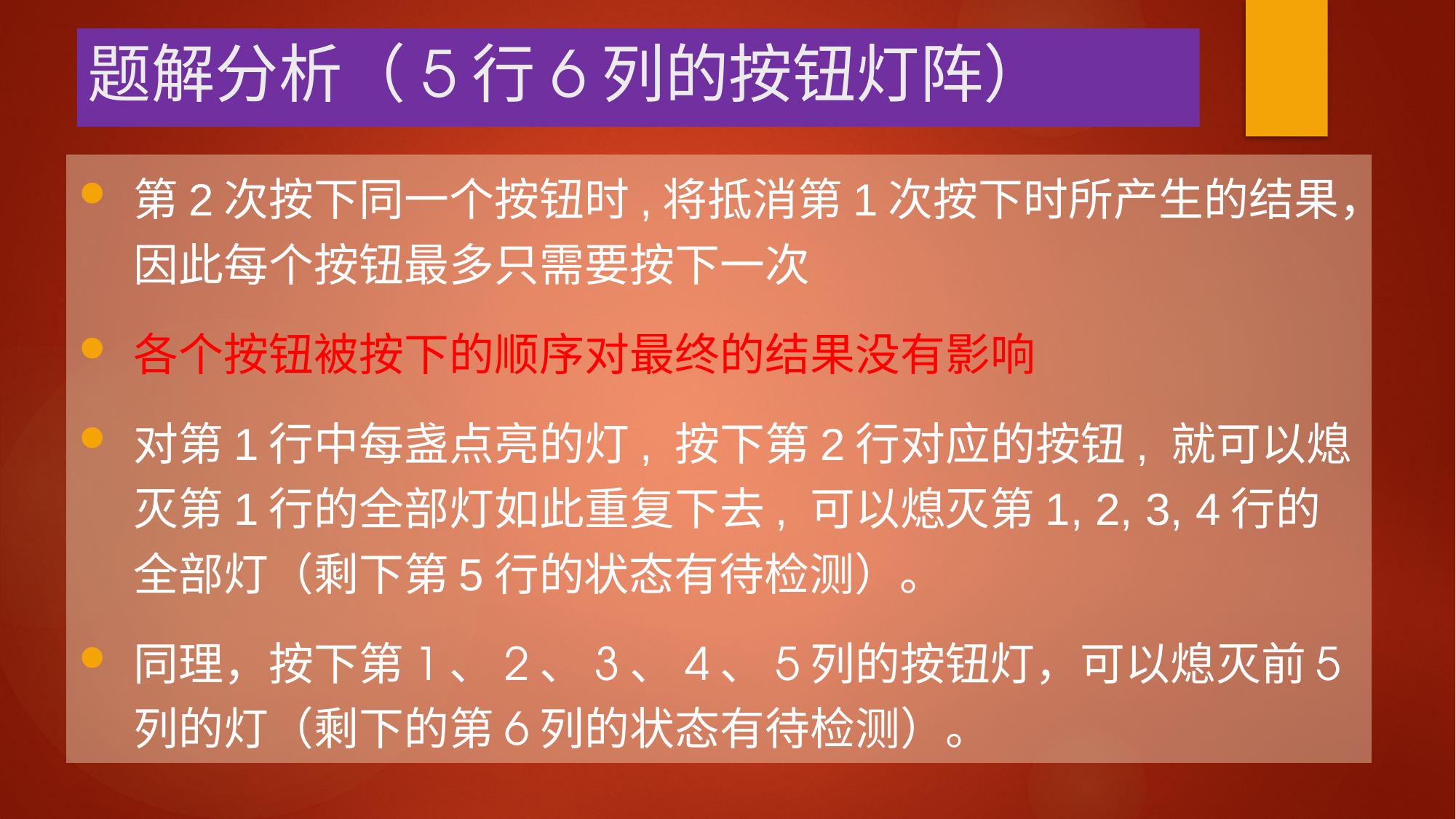

# 题解分析（5行6列的按钮灯阵）
第2次按下同一个按钮时,将抵消第1次按下时所产生的结果，因此每个按钮最多只需要按下一次
各个按钮被按下的顺序对最终的结果没有影响
对第1行中每盏点亮的灯, 按下第2行对应的按钮, 就可以熄灭第1行的全部灯如此重复下去, 可以熄灭第1, 2, 3, 4行的全部灯（剩下第5行的状态有待检测）。
同理，按下第1、2、3、4、5列的按钮灯，可以熄灭前5列的灯（剩下的第6列的状态有待检测）。